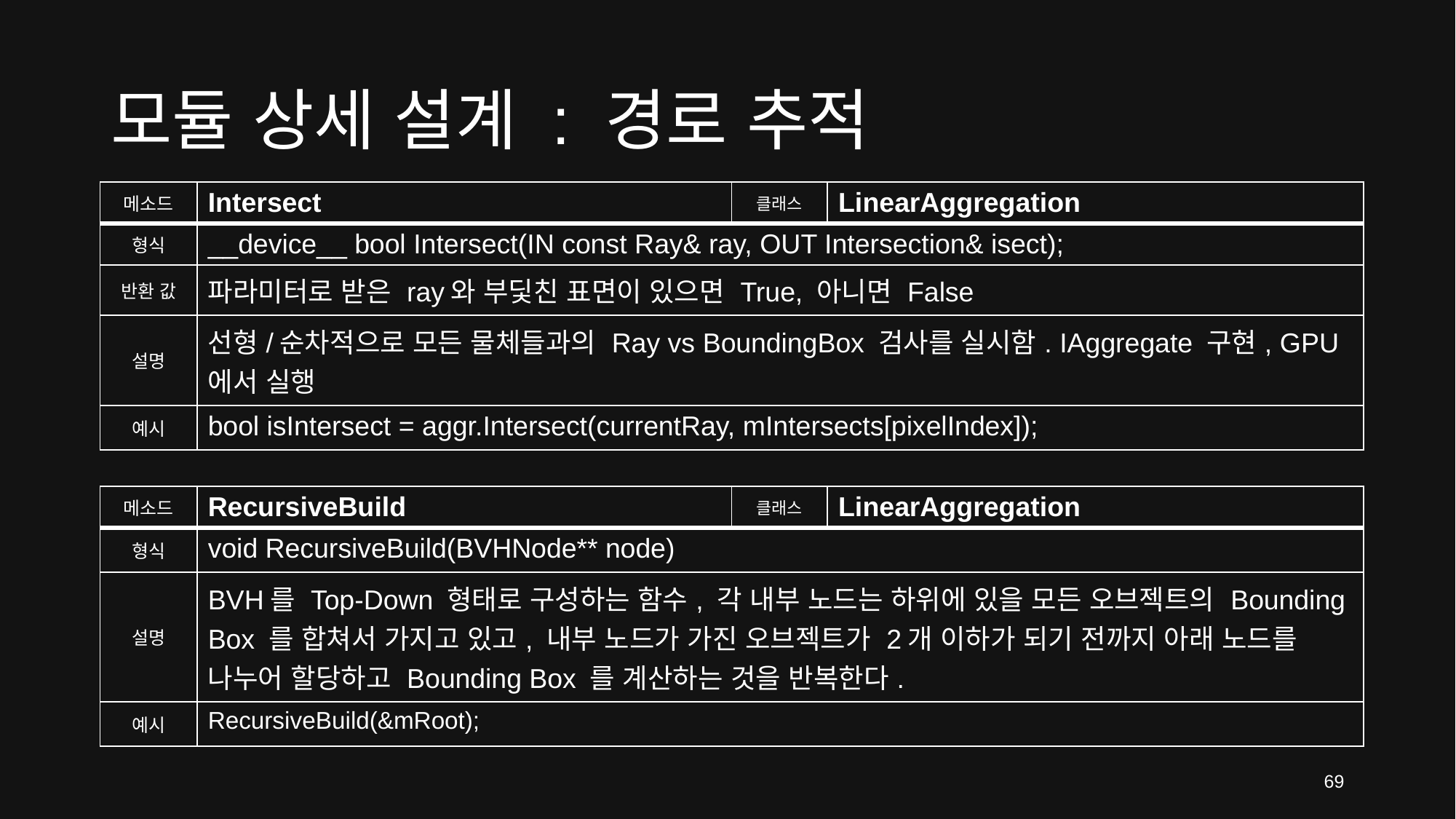

# 모듈 상세 설계 : 경로 추적
| 메소드 | Intersect | 클래스 | LinearAggregation |
| --- | --- | --- | --- |
| 형식 | \_\_device\_\_ bool Intersect(IN const Ray& ray, OUT Intersection& isect); |  |  |
| 반환 값 | 파라미터로 받은 ray와 부딫친 표면이 있으면 True, 아니면 False |  |  |
| 설명 | 선형/순차적으로 모든 물체들과의 Ray vs BoundingBox 검사를 실시함. IAggregate 구현, GPU 에서 실행 |  |  |
| 예시 | bool isIntersect = aggr.Intersect(currentRay, mIntersects[pixelIndex]); |  |  |
앙 BVH 함수띠
앙 PT 함수띠
| 메소드 | RecursiveBuild | 클래스 | LinearAggregation |
| --- | --- | --- | --- |
| 형식 | void RecursiveBuild(BVHNode\*\* node) |  |  |
| 설명 | BVH를 Top-Down 형태로 구성하는 함수, 각 내부 노드는 하위에 있을 모든 오브젝트의 Bounding Box 를 합쳐서 가지고 있고, 내부 노드가 가진 오브젝트가 2개 이하가 되기 전까지 아래 노드를 나누어 할당하고 Bounding Box 를 계산하는 것을 반복한다. |  |  |
| 예시 | RecursiveBuild(&mRoot); |  |  |
69